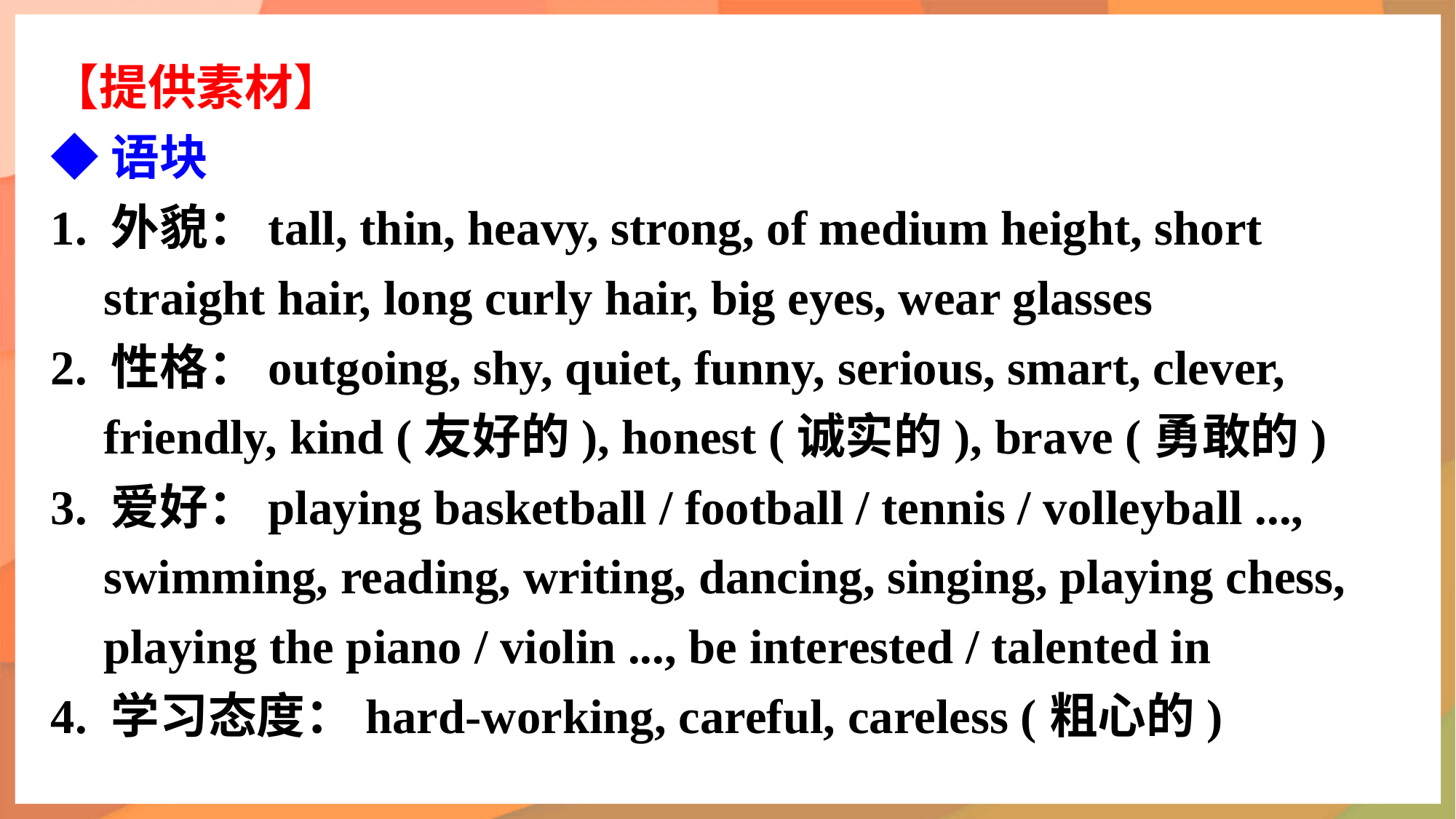

【提供素材】
◆语块
1. 外貌：tall, thin, heavy, strong, of medium height, short straight hair, long curly hair, big eyes, wear glasses
2. 性格：outgoing, shy, quiet, funny, serious, smart, clever, friendly, kind (友好的), honest (诚实的), brave (勇敢的)
3. 爱好：playing basketball / football / tennis / volleyball ..., swimming, reading, writing, dancing, singing, playing chess, playing the piano / violin ..., be interested / talented in
4. 学习态度：hard-working, careful, careless (粗心的)